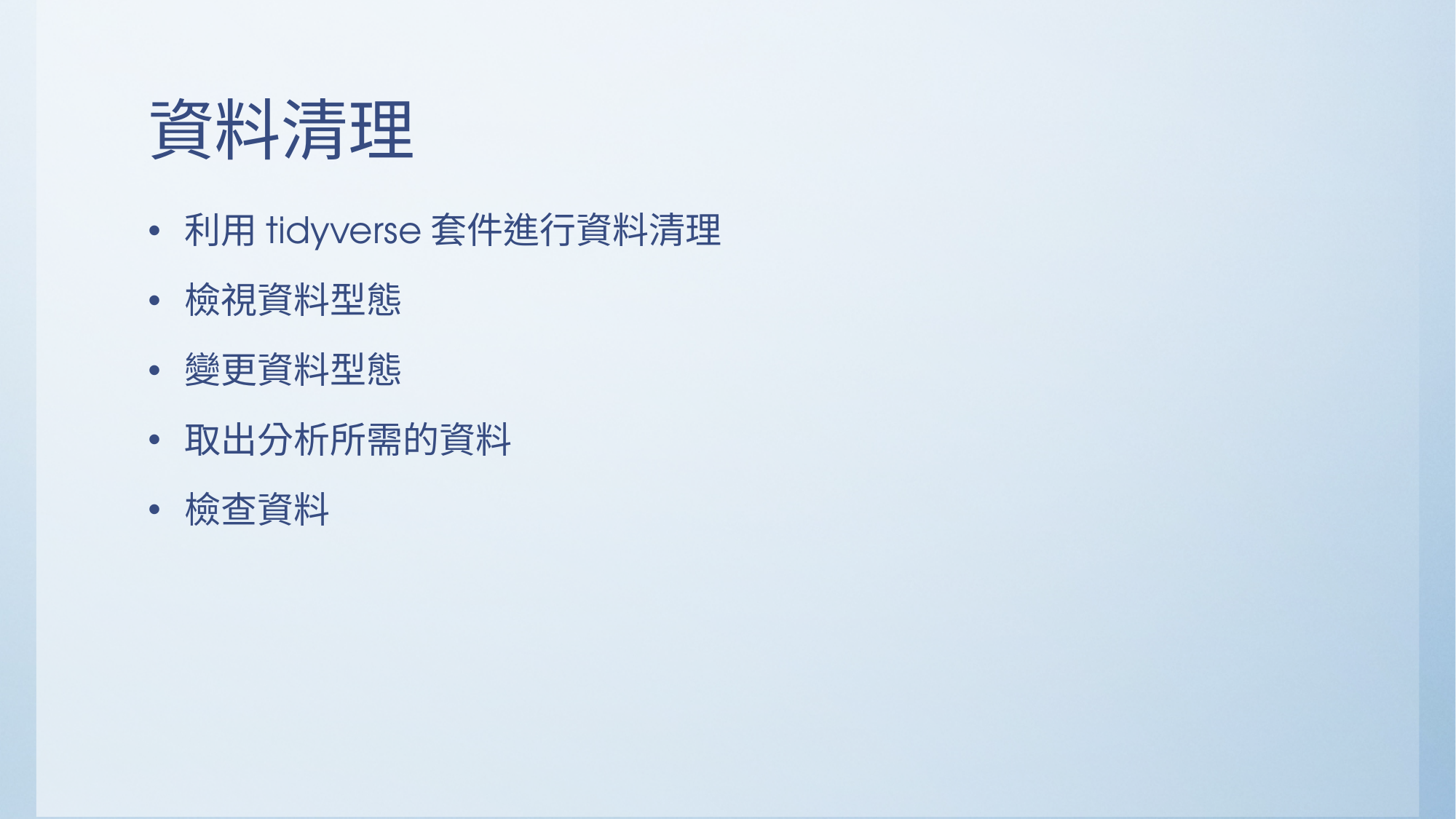

# 資料清理
利用tidyverse套件進行資料清理
檢視資料型態
變更資料型態
取出分析所需的資料
檢查資料